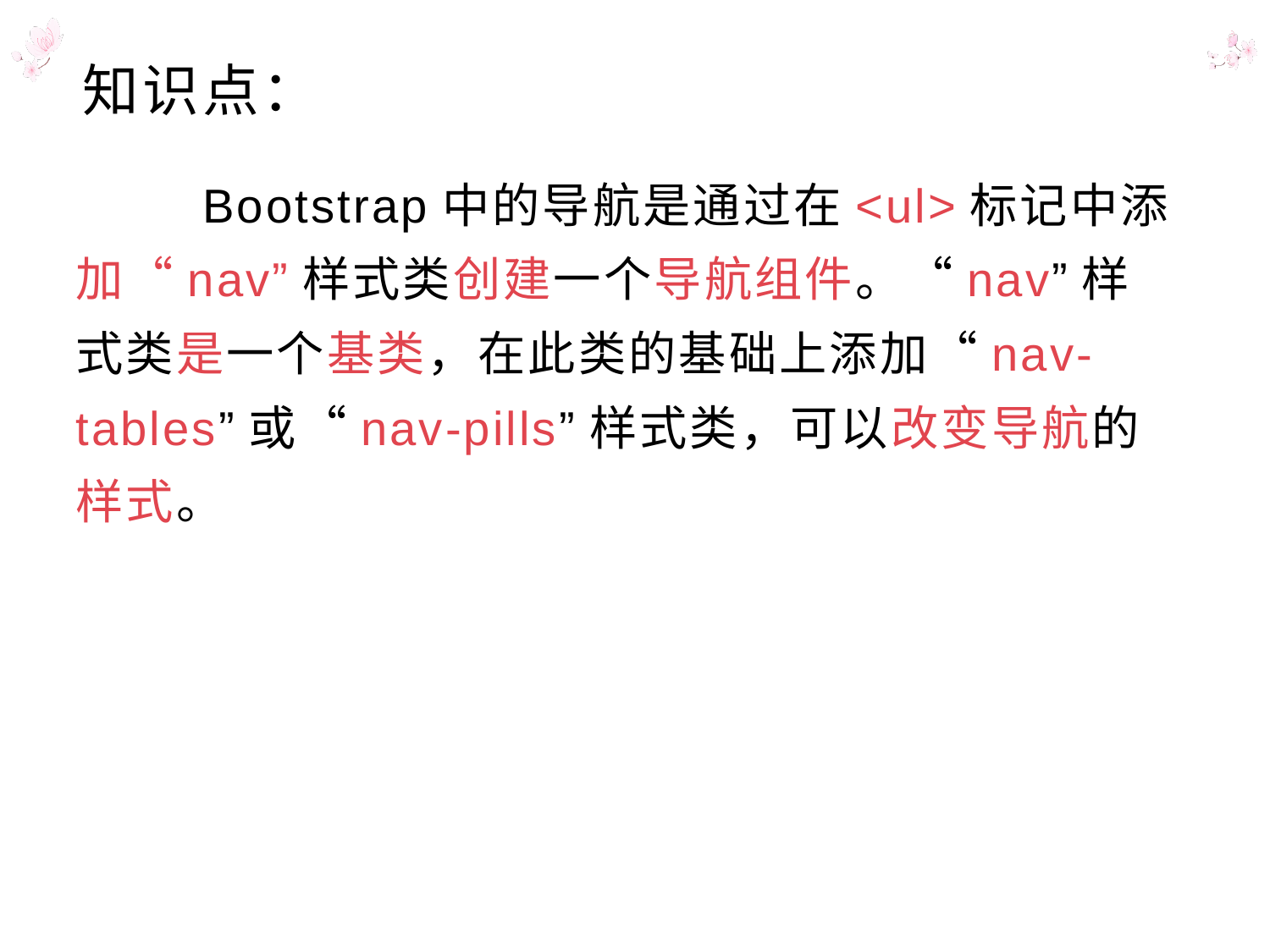

# 知识点：
	Bootstrap中的导航是通过在<ul>标记中添加“nav”样式类创建一个导航组件。“nav”样式类是一个基类，在此类的基础上添加“nav-tables”或“nav-pills”样式类，可以改变导航的样式。